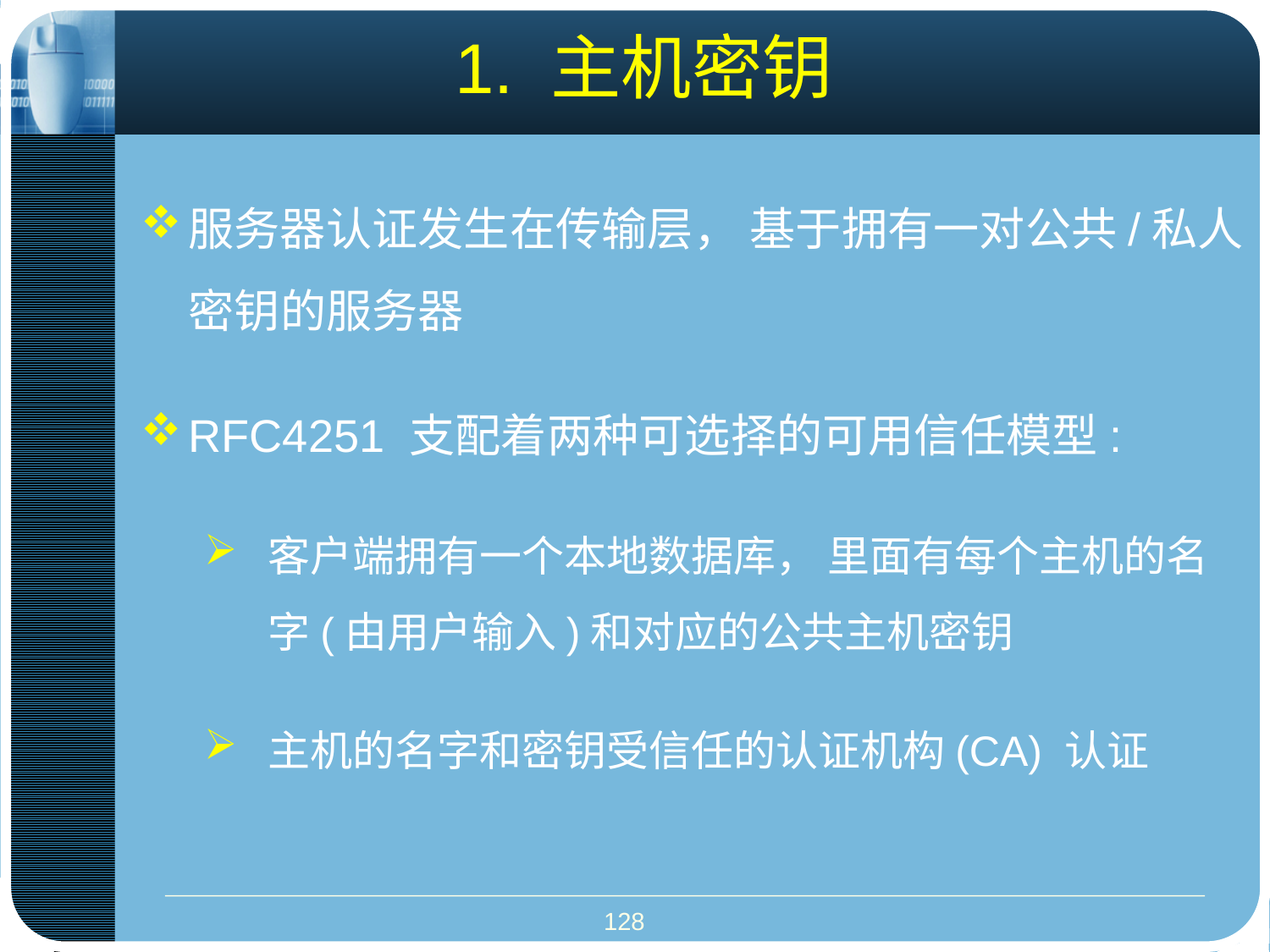

1. 主机密钥
服务器认证发生在传输层， 基于拥有一对公共/私人密钥的服务器
RFC4251 支配着两种可选择的可用信任模型:
客户端拥有一个本地数据库， 里面有每个主机的名字(由用户输入)和对应的公共主机密钥
主机的名字和密钥受信任的认证机构(CA) 认证
128